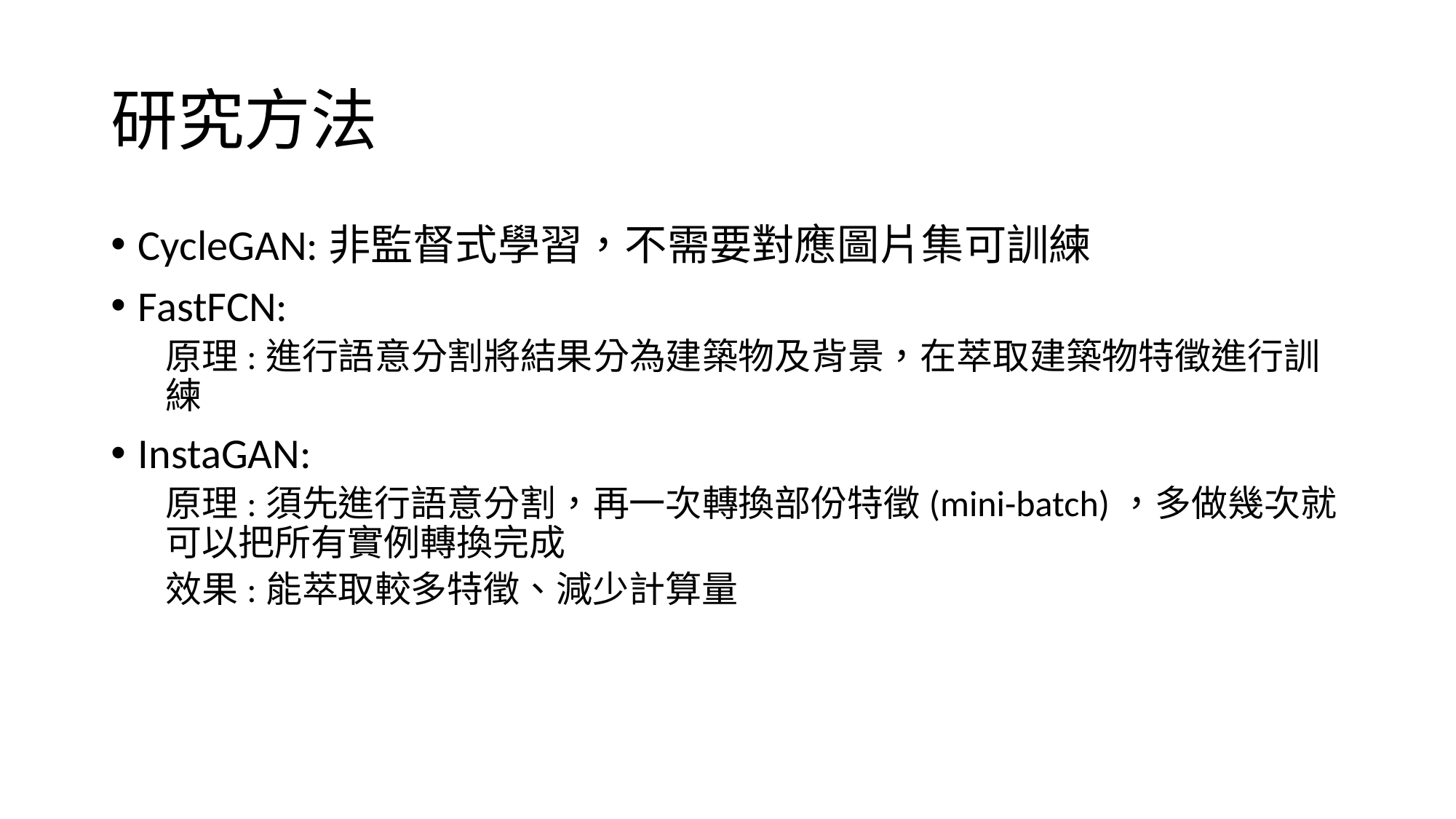

# 研究方法
CycleGAN:非監督式學習，不需要對應圖片集可訓練
FastFCN:
原理:進行語意分割將結果分為建築物及背景，在萃取建築物特徵進行訓練
InstaGAN:
原理:須先進行語意分割，再一次轉換部份特徵(mini-batch)，多做幾次就可以把所有實例轉換完成
效果:能萃取較多特徵、減少計算量